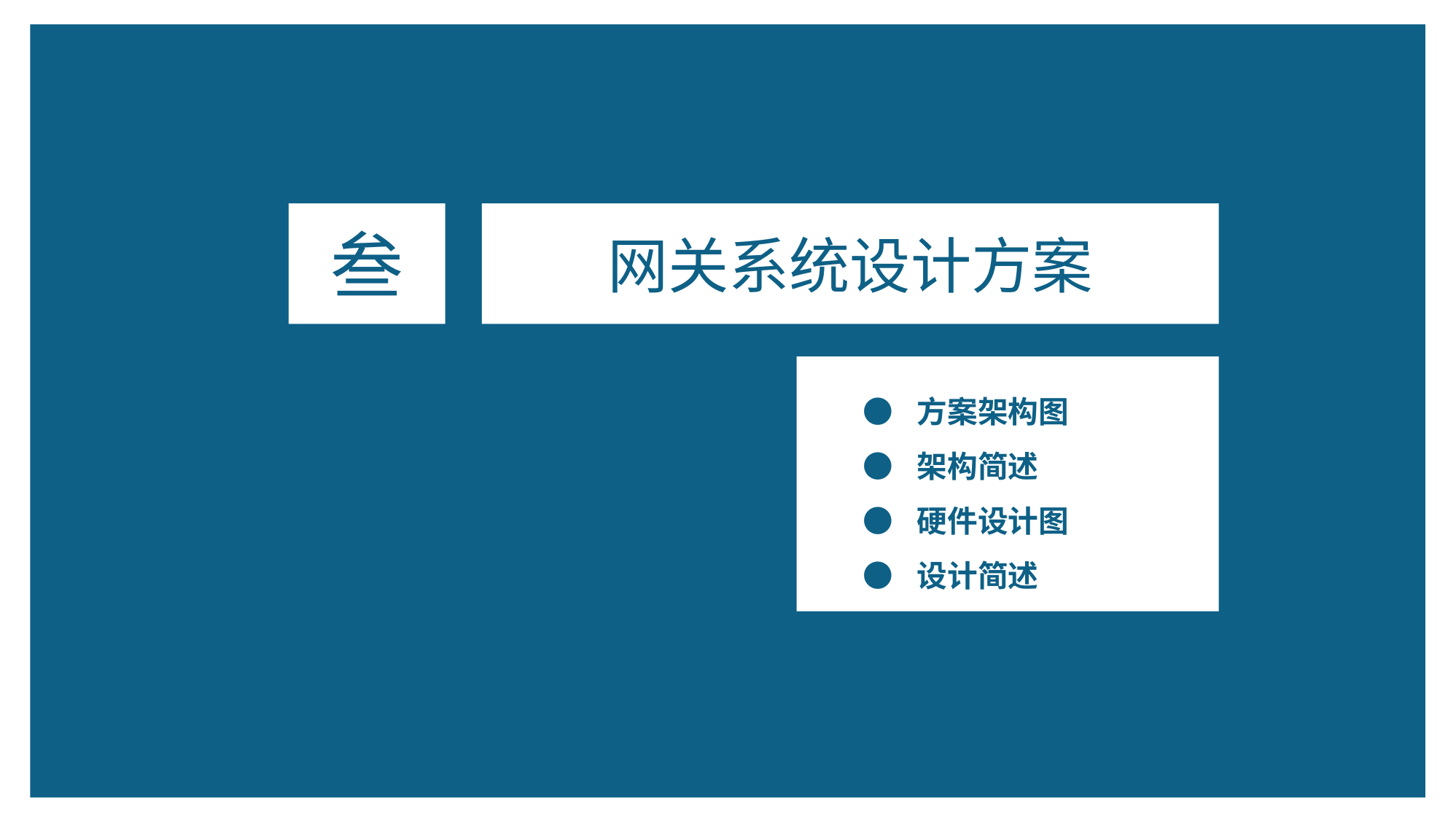

叁
网关系统设计方案

        ● 	方案架构图
        ●	架构简述
        ● 	硬件设计图
        ●	设计简述